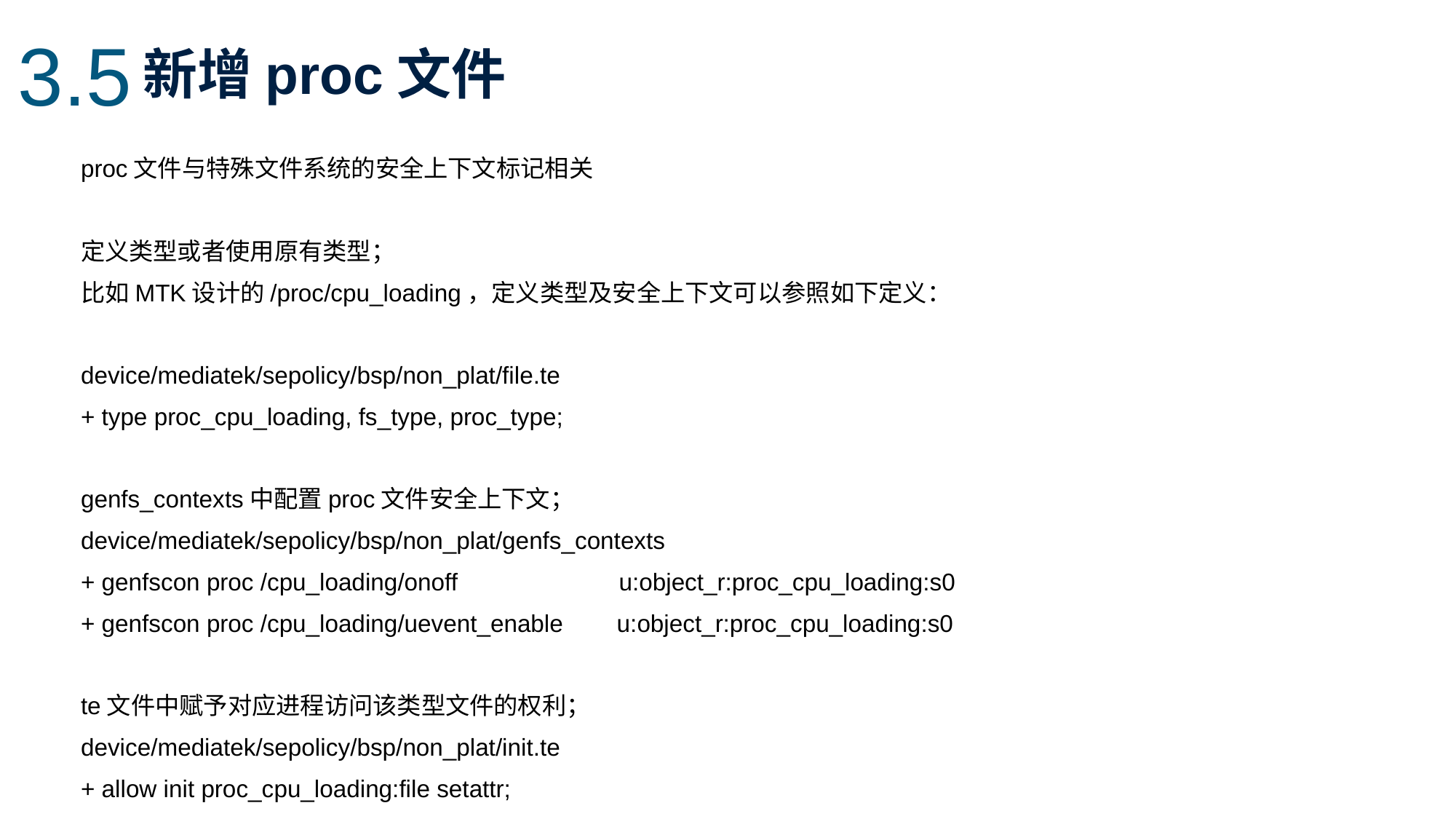

3.5
新增proc文件
proc文件与特殊文件系统的安全上下文标记相关

定义类型或者使用原有类型；
比如MTK设计的/proc/cpu_loading，定义类型及安全上下文可以参照如下定义：

device/mediatek/sepolicy/bsp/non_plat/file.te
+ type proc_cpu_loading, fs_type, proc_type;

genfs_contexts中配置proc文件安全上下文；
device/mediatek/sepolicy/bsp/non_plat/genfs_contexts
+ genfscon proc /cpu_loading/onoff                        u:object_r:proc_cpu_loading:s0
+ genfscon proc /cpu_loading/uevent_enable        u:object_r:proc_cpu_loading:s0

te文件中赋予对应进程访问该类型文件的权利；
device/mediatek/sepolicy/bsp/non_plat/init.te
+ allow init proc_cpu_loading:file setattr;